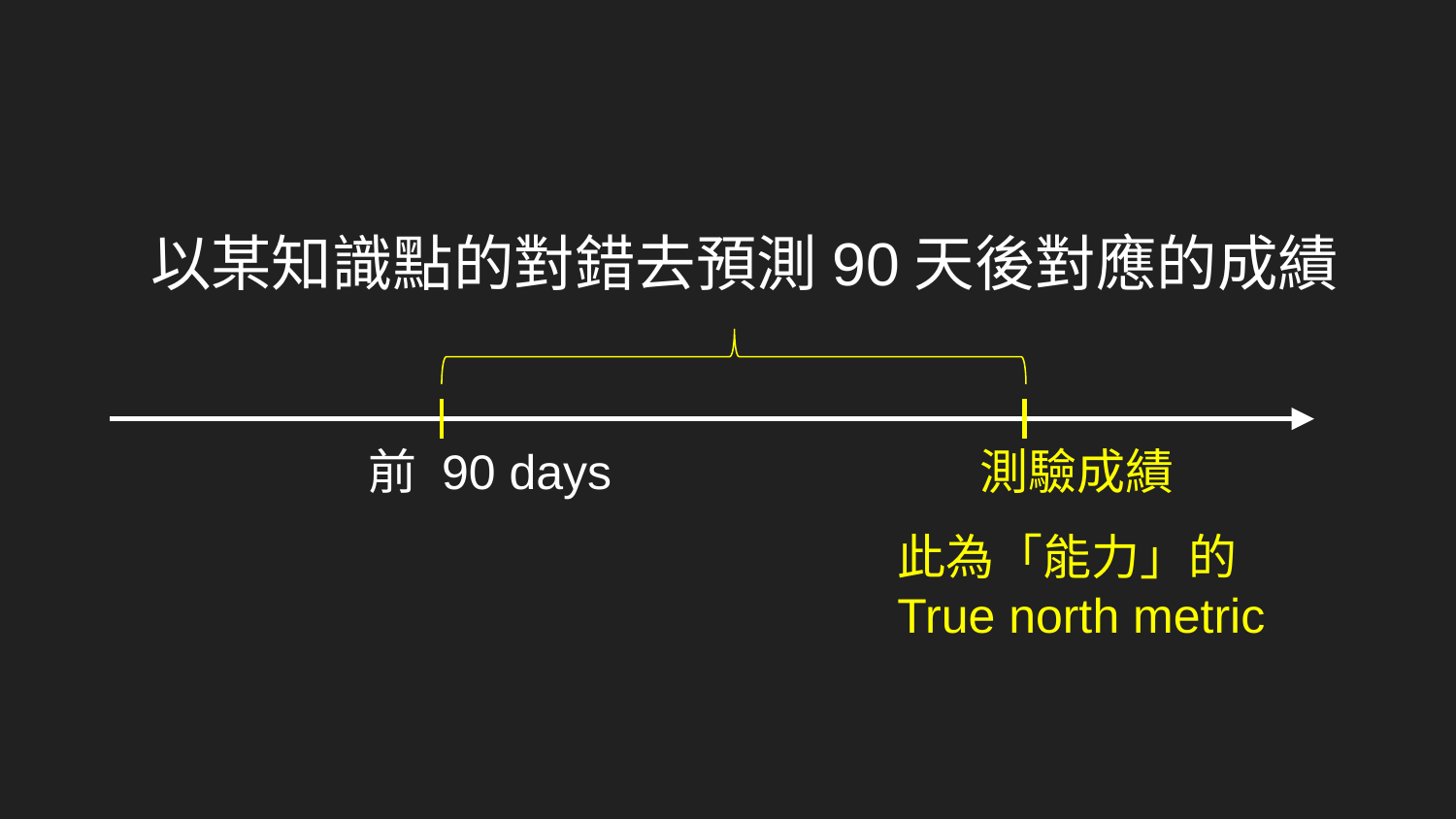

以某知識點的對錯去預測90天後對應的成績
前 90 days
測驗成績
此為「能力」的
True north metric